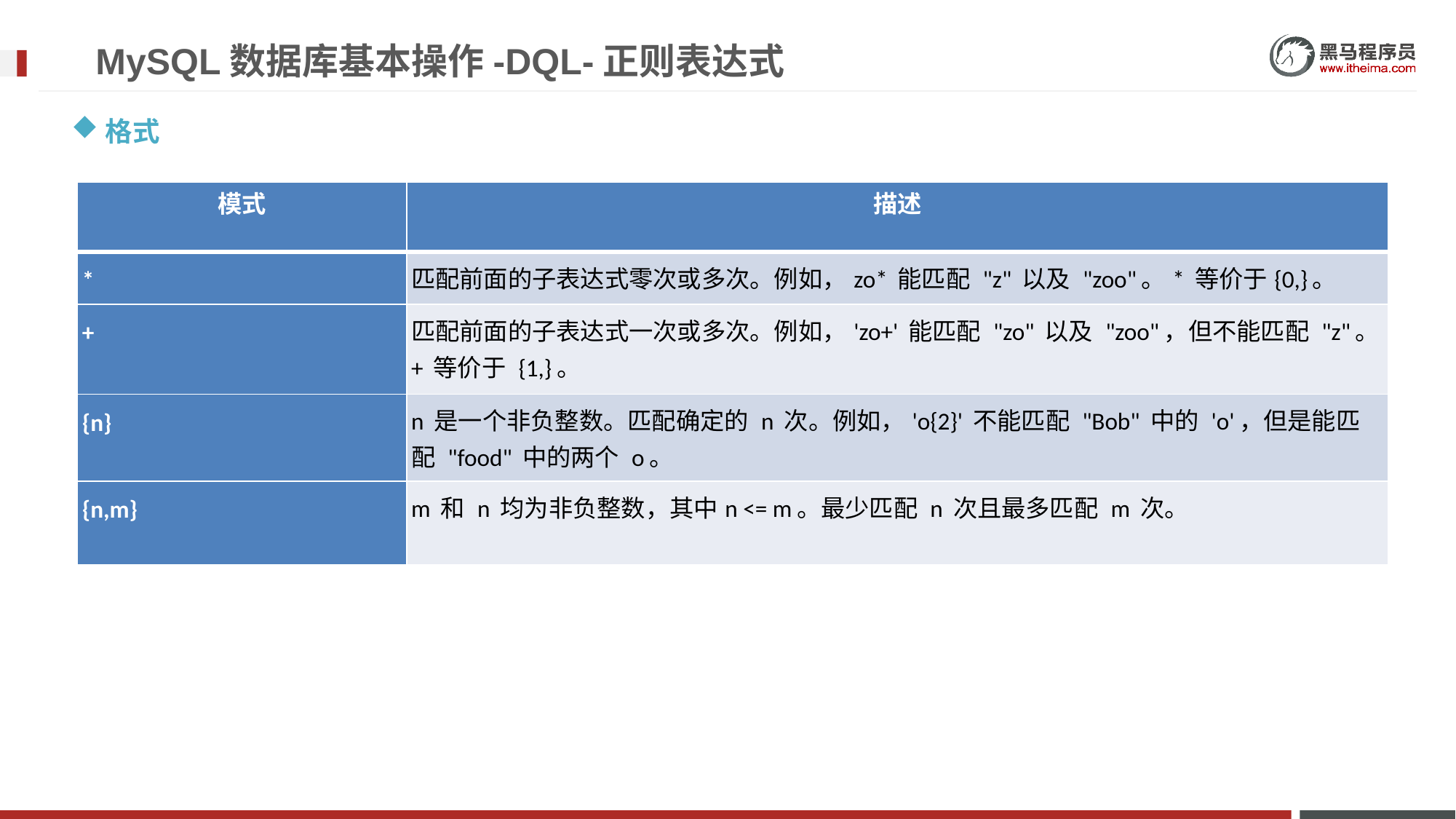

# MySQL数据库基本操作-DQL-正则表达式
格式
| 模式 | 描述 |
| --- | --- |
| \* | 匹配前面的子表达式零次或多次。例如，zo\* 能匹配 "z" 以及 "zoo"。\* 等价于{0,}。 |
| + | 匹配前面的子表达式一次或多次。例如，'zo+' 能匹配 "zo" 以及 "zoo"，但不能匹配 "z"。+ 等价于 {1,}。 |
| {n} | n 是一个非负整数。匹配确定的 n 次。例如，'o{2}' 不能匹配 "Bob" 中的 'o'，但是能匹配 "food" 中的两个 o。 |
| {n,m} | m 和 n 均为非负整数，其中n <= m。最少匹配 n 次且最多匹配 m 次。 |